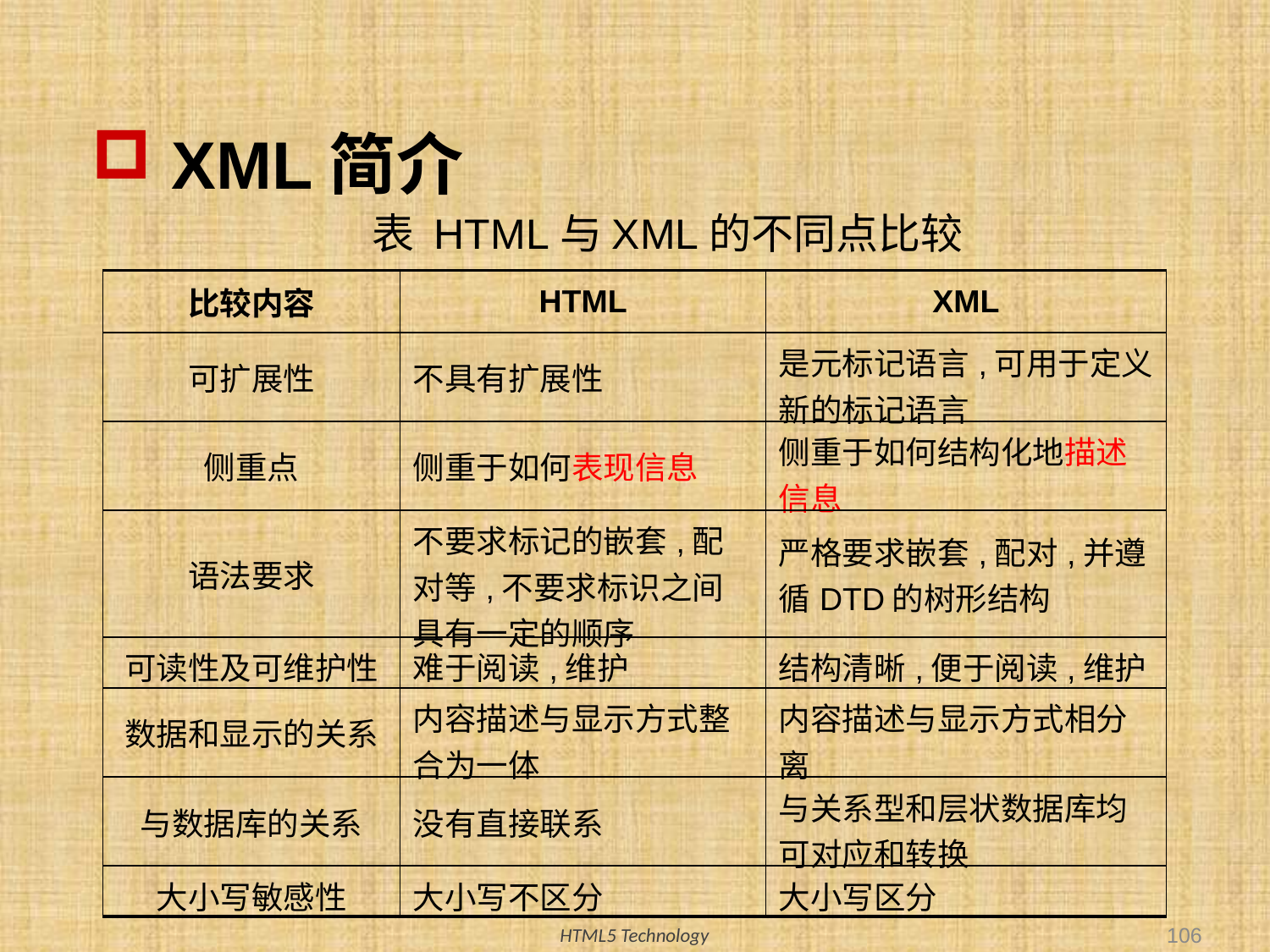

# XML简介
表 HTML与XML的不同点比较
| 比较内容 | HTML | XML |
| --- | --- | --- |
| 可扩展性 | 不具有扩展性 | 是元标记语言,可用于定义新的标记语言 |
| 侧重点 | 侧重于如何表现信息 | 侧重于如何结构化地描述信息 |
| 语法要求 | 不要求标记的嵌套,配对等,不要求标识之间具有一定的顺序 | 严格要求嵌套,配对,并遵循DTD的树形结构 |
| 可读性及可维护性 | 难于阅读,维护 | 结构清晰,便于阅读,维护 |
| 数据和显示的关系 | 内容描述与显示方式整合为一体 | 内容描述与显示方式相分离 |
| 与数据库的关系 | 没有直接联系 | 与关系型和层状数据库均可对应和转换 |
| 大小写敏感性 | 大小写不区分 | 大小写区分 |
106
HTML5 Technology